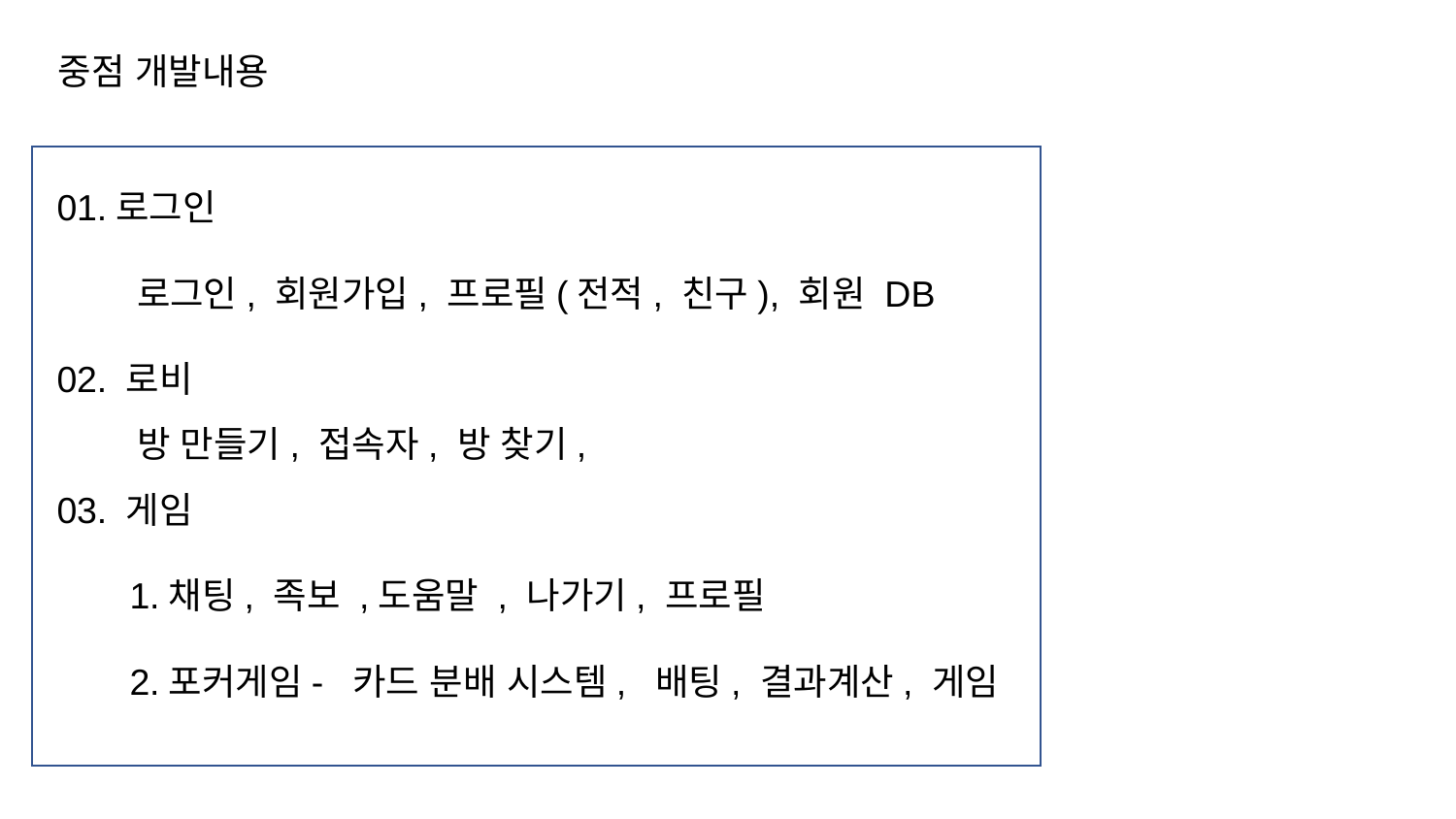

중점 개발내용

01.로그인
       로그인, 회원가입, 프로필(전적, 친구), 회원 DB
02. 로비
       방 만들기, 접속자, 방 찾기,
03. 게임
1.채팅, 족보 ,도움말 , 나가기, 프로필
2.포커게임-  카드 분배 시스템,  배팅, 결과계산, 게임